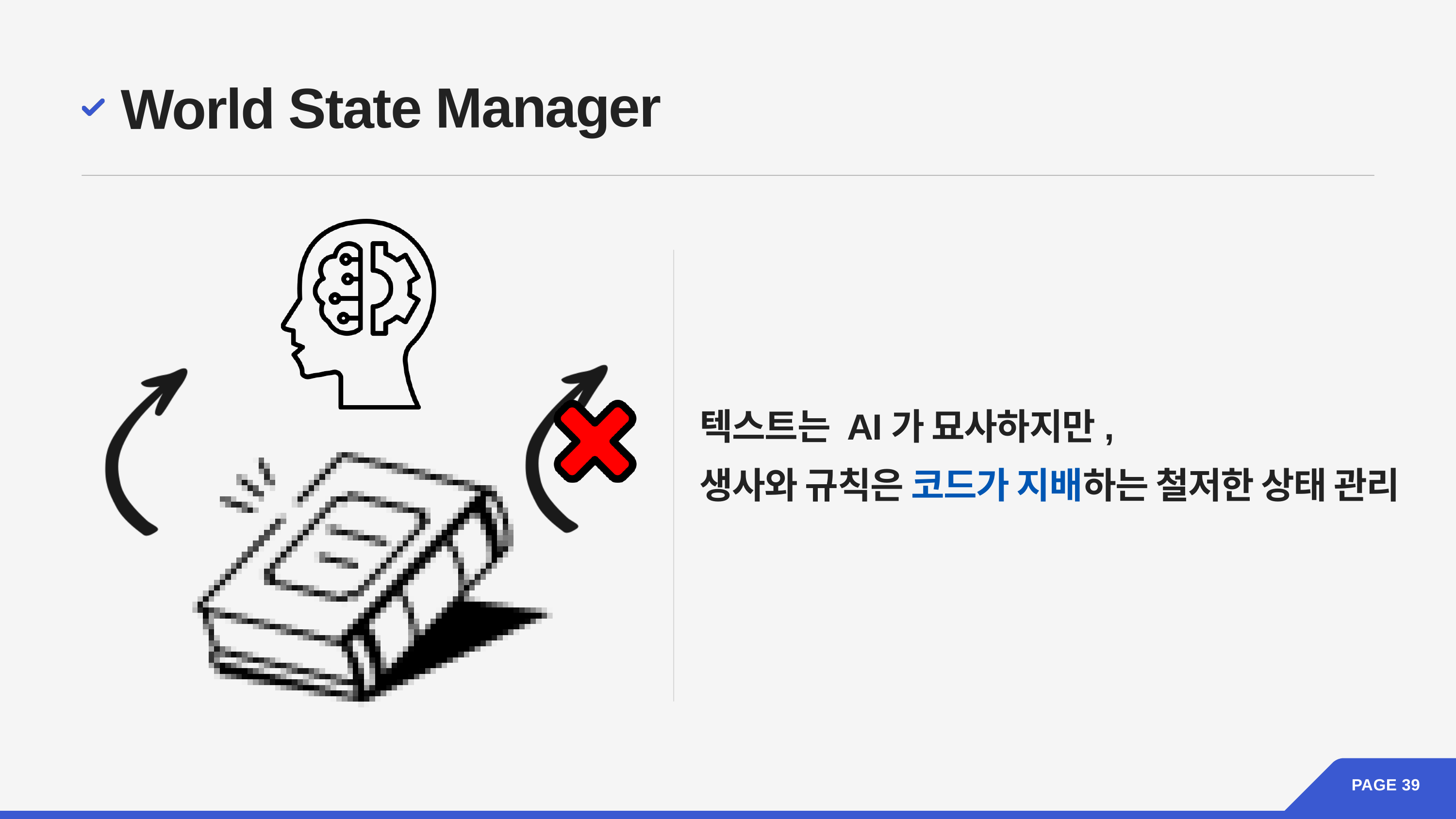

World State Manager

텍스트는 AI가 묘사하지만,
생사와 규칙은 코드가 지배하는 철저한 상태 관리

PAGE 39